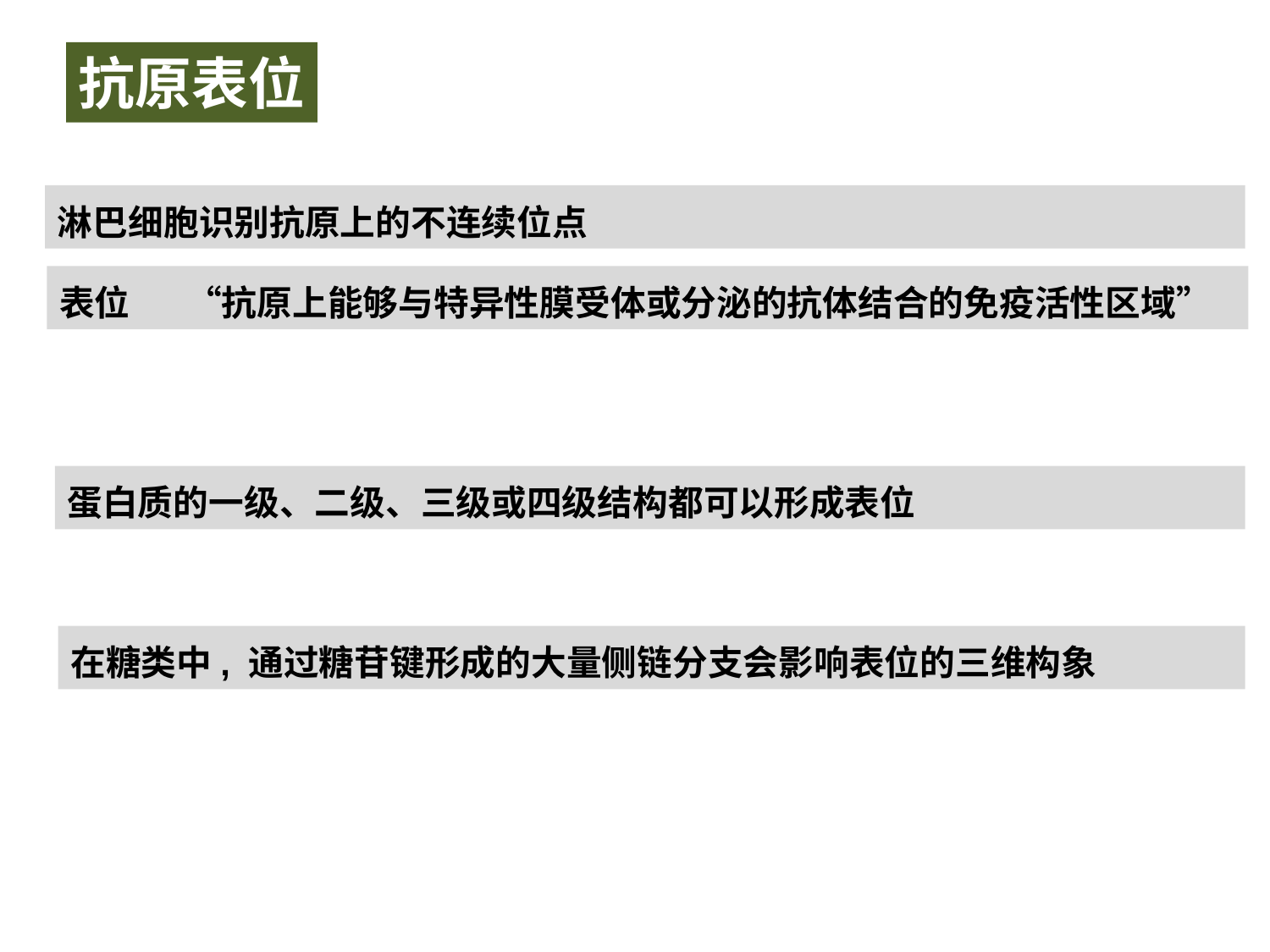

抗原表位
淋巴细胞识别抗原上的不连续位点
表位	“抗原上能够与特异性膜受体或分泌的抗体结合的免疫活性区域”
蛋白质的一级、二级、三级或四级结构都可以形成表位
在糖类中, 通过糖苷键形成的大量侧链分支会影响表位的三维构象